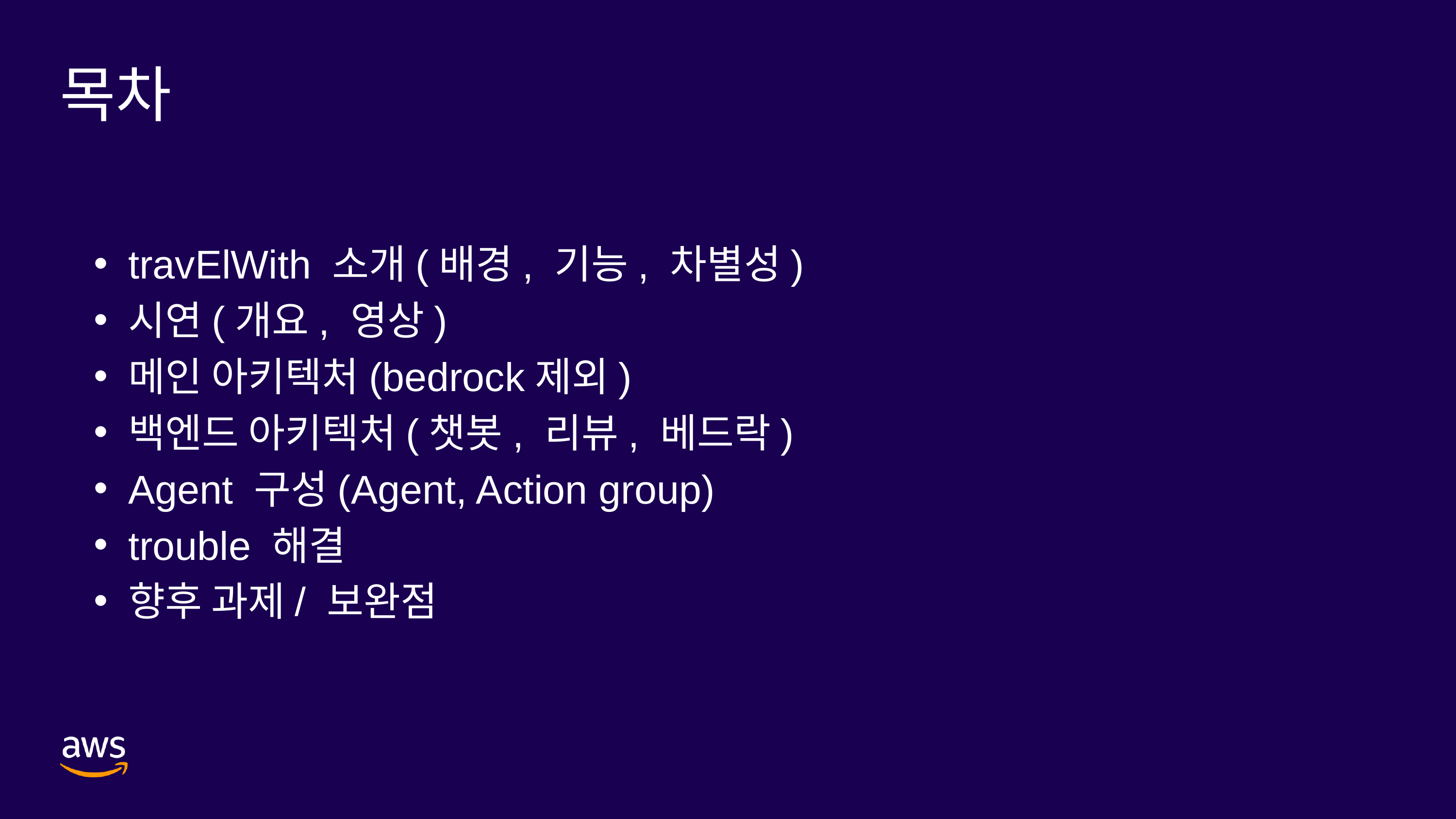

목차
travElWith 소개(배경, 기능, 차별성)
시연(개요, 영상)
메인 아키텍처(bedrock제외)
백엔드 아키텍처(챗봇, 리뷰, 베드락)
Agent 구성(Agent, Action group)
trouble 해결
향후 과제/ 보완점